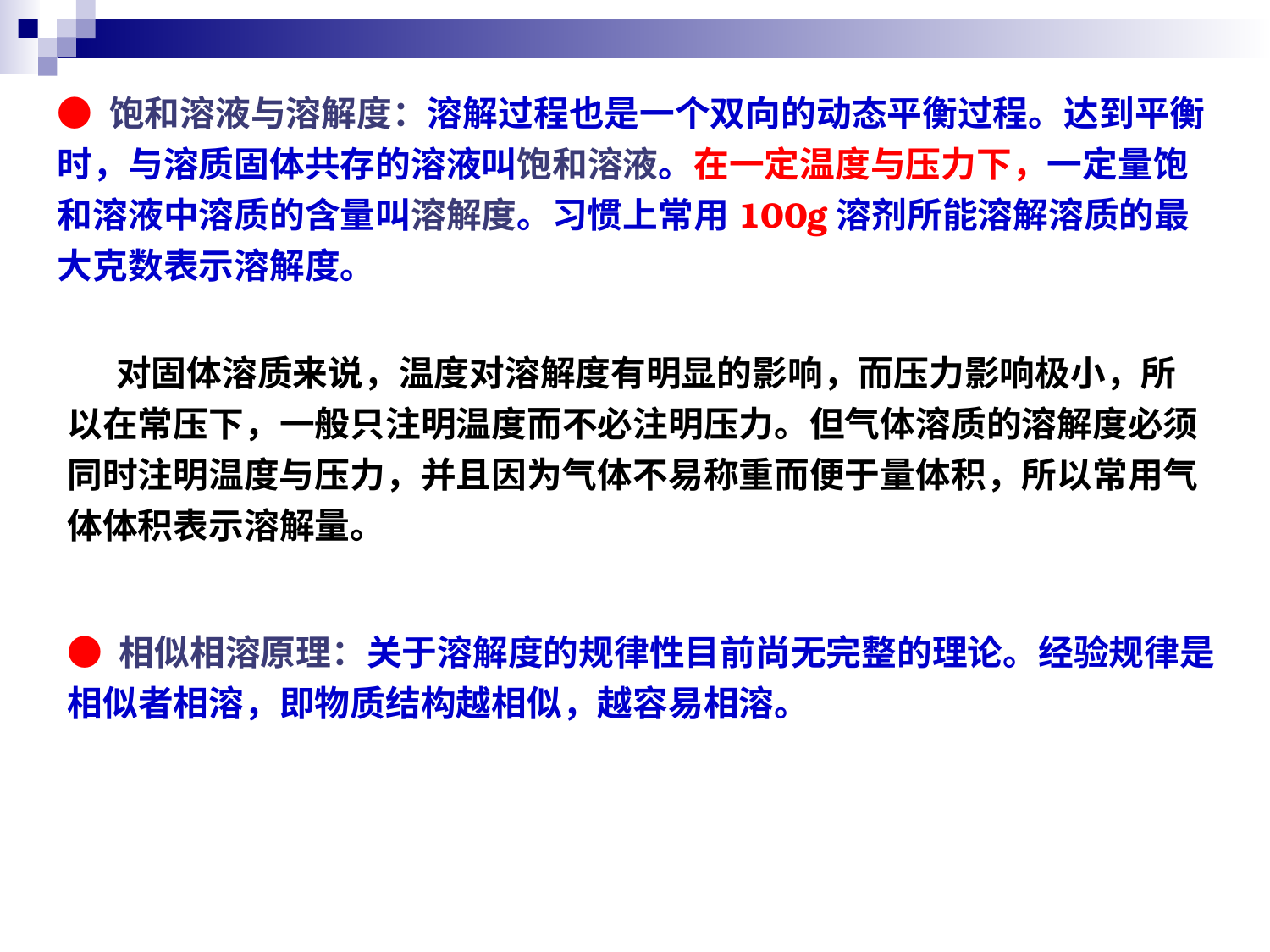

● 饱和溶液与溶解度：溶解过程也是一个双向的动态平衡过程。达到平衡时，与溶质固体共存的溶液叫饱和溶液。在一定温度与压力下，一定量饱和溶液中溶质的含量叫溶解度。习惯上常用100g溶剂所能溶解溶质的最大克数表示溶解度。
     对固体溶质来说，温度对溶解度有明显的影响，而压力影响极小，所以在常压下，一般只注明温度而不必注明压力。但气体溶质的溶解度必须同时注明温度与压力，并且因为气体不易称重而便于量体积，所以常用气体体积表示溶解量。
● 相似相溶原理：关于溶解度的规律性目前尚无完整的理论。经验规律是相似者相溶，即物质结构越相似，越容易相溶。